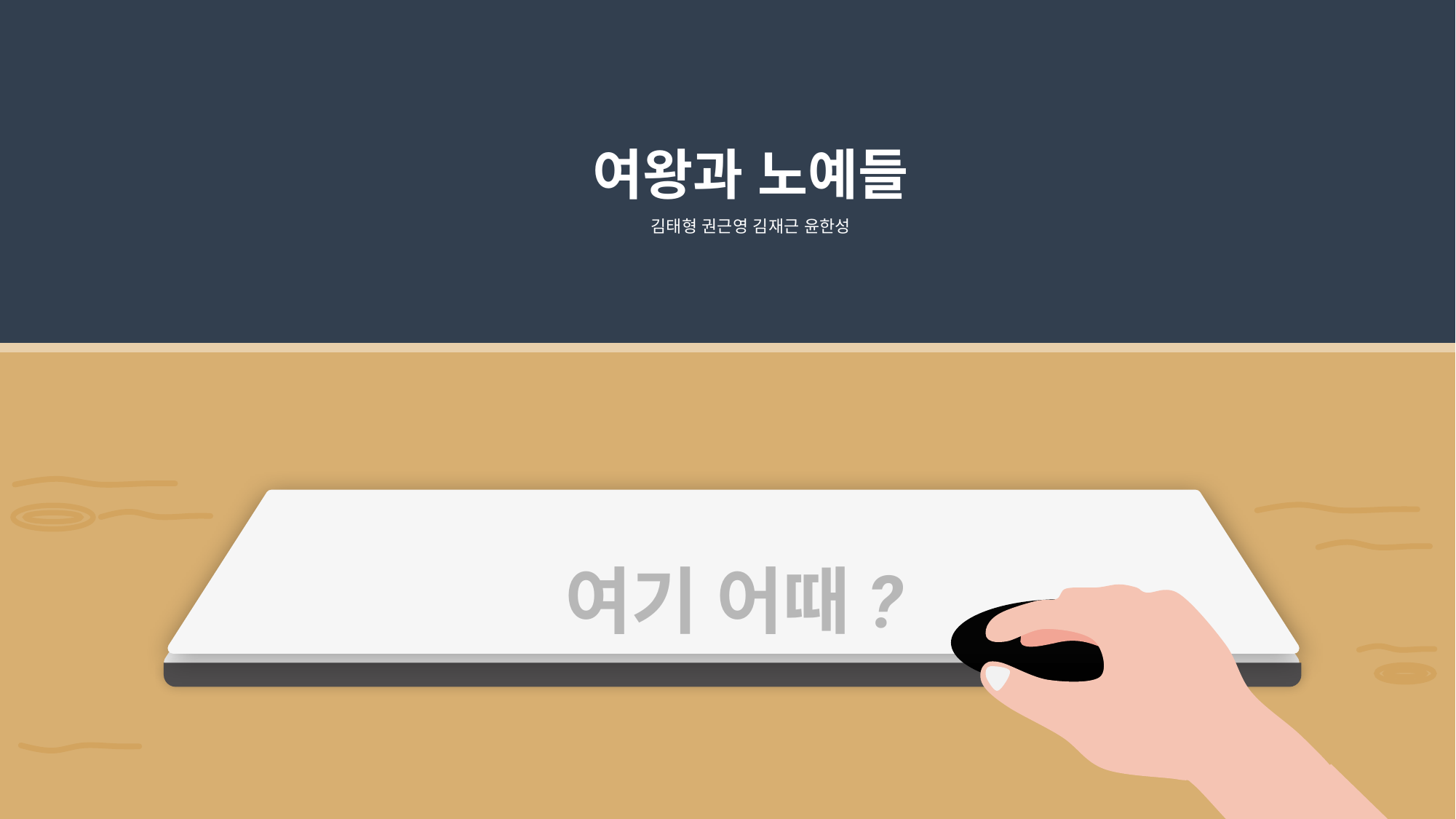

여왕과 노예들
김태형 권근영 김재근 윤한성

여기 어때?